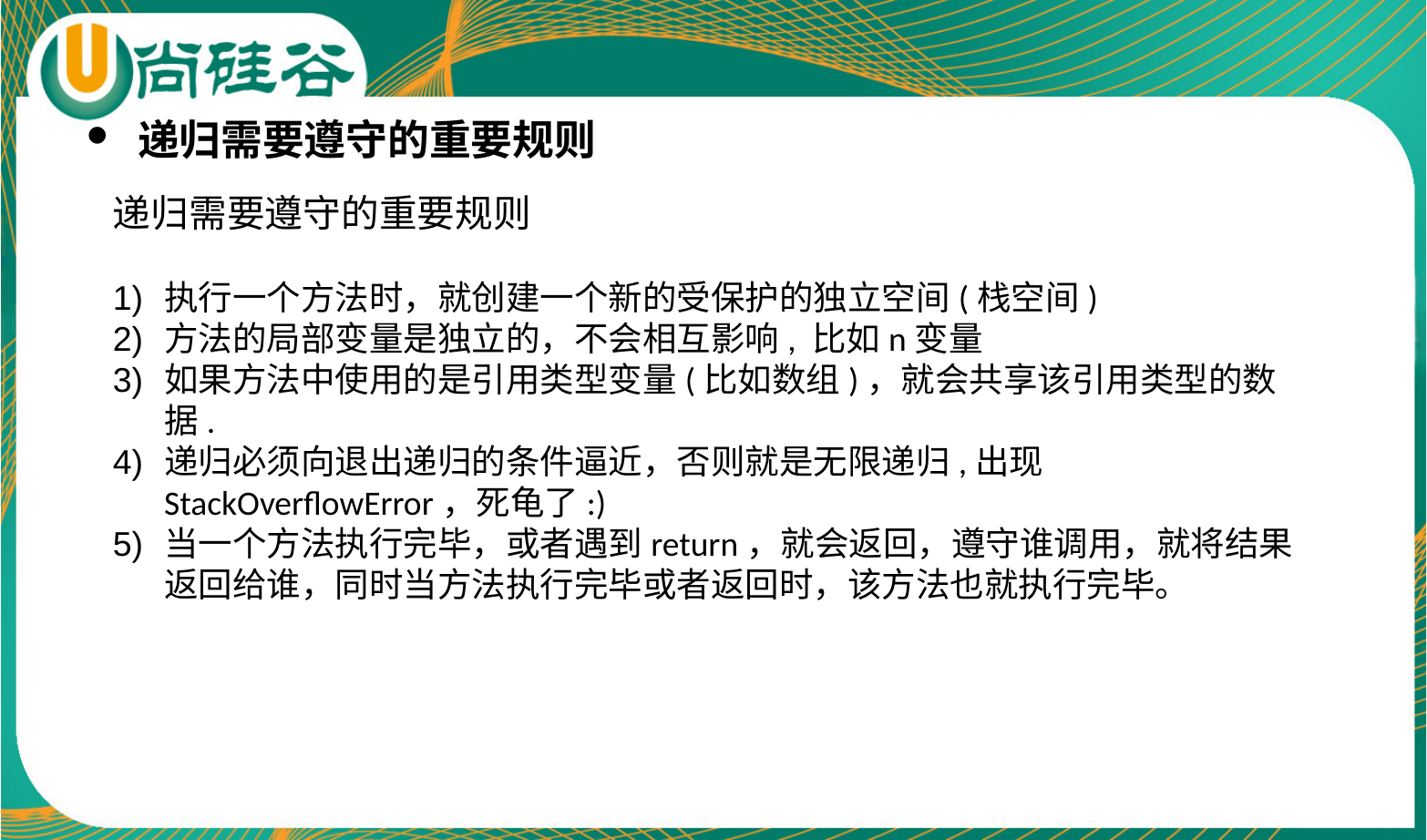

递归需要遵守的重要规则
递归需要遵守的重要规则

执行一个方法时，就创建一个新的受保护的独立空间(栈空间)
方法的局部变量是独立的，不会相互影响, 比如n变量
如果方法中使用的是引用类型变量(比如数组)，就会共享该引用类型的数据.
递归必须向退出递归的条件逼近，否则就是无限递归,出现StackOverflowError，死龟了:)
当一个方法执行完毕，或者遇到return，就会返回，遵守谁调用，就将结果返回给谁，同时当方法执行完毕或者返回时，该方法也就执行完毕。